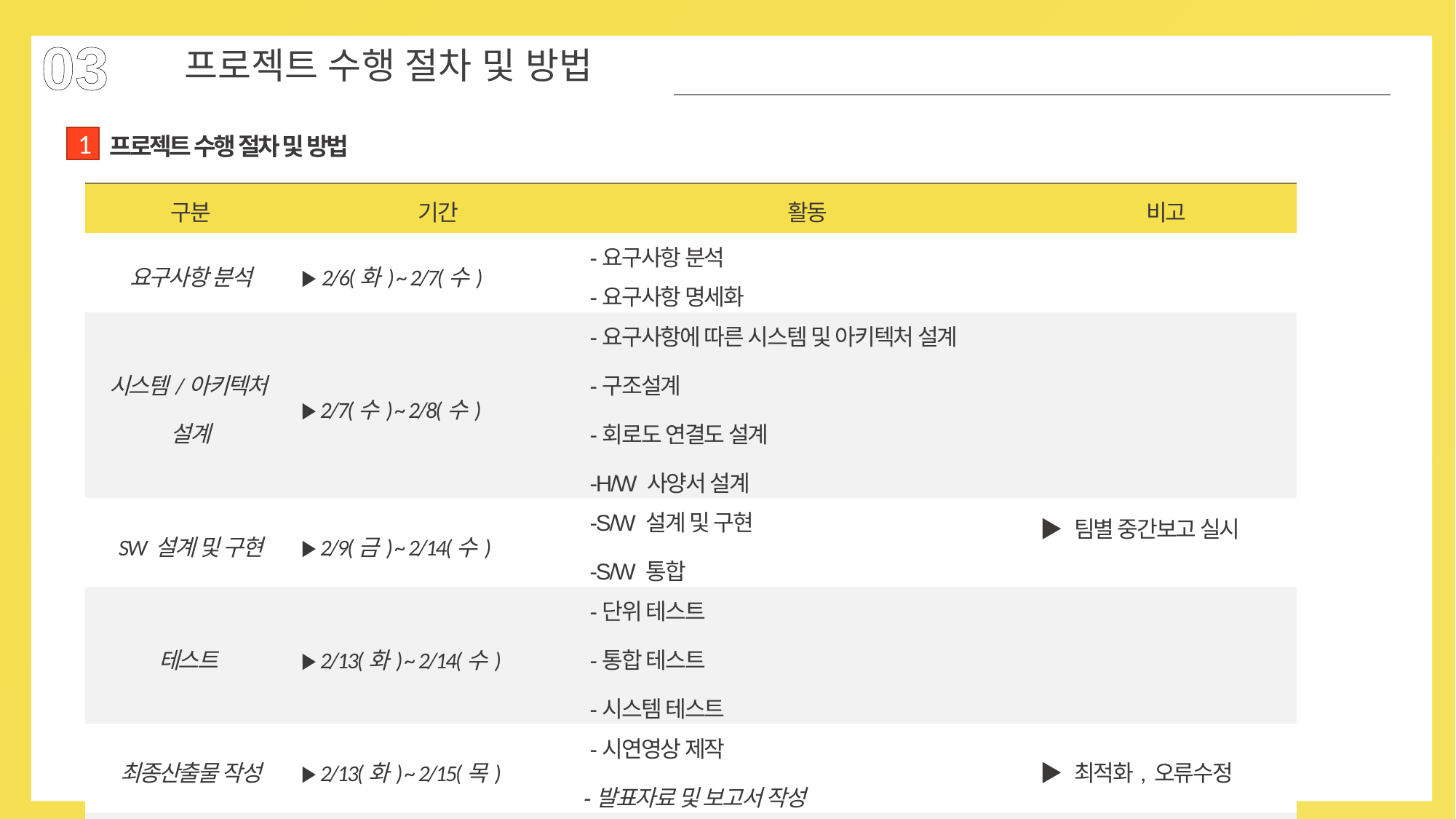

03

프로젝트 수행 절차 및 방법
프로젝트 수행 절차 및 방법
1
| 구분 | 기간 | 활동 | 비고 |
| --- | --- | --- | --- |
| 요구사항 분석 | ▶ 2/6(화) ~ 2/7(수) | -요구사항 분석 -요구사항 명세화 |  |
| 시스템/아키텍처 설계 | ▶ 2/7(수) ~ 2/8(수) | -요구사항에 따른 시스템 및 아키텍처 설계 -구조설계 -회로도 연결도 설계 -H/W 사양서 설계 |  |
| SW 설계 및 구현 | ▶ 2/9(금) ~ 2/14(수) | -S/W 설계 및 구현 -S/W 통합 | ▶ 팀별 중간보고 실시 |
| 테스트 | ▶ 2/13(화) ~ 2/14(수) | -단위 테스트 -통합 테스트 -시스템 테스트 |  |
| 최종산출물 작성 | ▶ 2/13(화) ~ 2/15(목) | -시연영상 제작 -발표자료 및 보고서 작성 | ▶ 최적화, 오류수정 |
| 총 개발기간 | ▶ 2/6(화) ~ 2/15(목)(총 10일) | - | - |